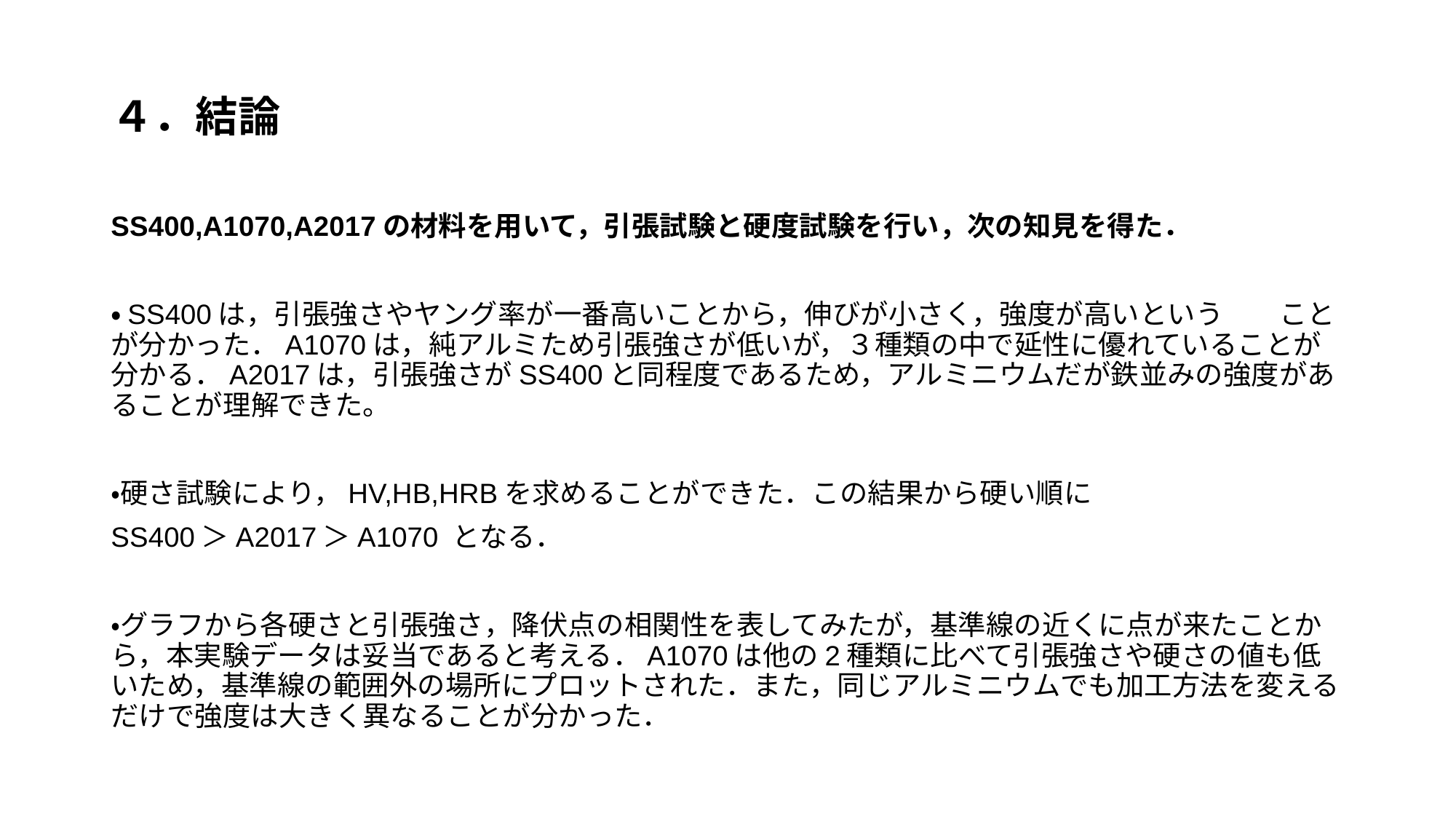

# ４．結論

SS400,A1070,A2017の材料を用いて，引張試験と硬度試験を行い，次の知見を得た．

・SS400は，引張強さやヤング率が一番高いことから，伸びが小さく，強度が高いという　　ことが分かった．A1070は，純アルミため引張強さが低いが，３種類の中で延性に優れていることが分かる．A2017は，引張強さがSS400と同程度であるため，アルミニウムだが鉄並みの強度があることが理解できた。

・硬さ試験により，HV,HB,HRBを求めることができた．この結果から硬い順に
SS400＞A2017＞A1070 となる．

・グラフから各硬さと引張強さ，降伏点の相関性を表してみたが，基準線の近くに点が来たことから，本実験データは妥当であると考える．A1070は他の2種類に比べて引張強さや硬さの値も低いため，基準線の範囲外の場所にプロットされた．また，同じアルミニウムでも加工方法を変えるだけで強度は大きく異なることが分かった．